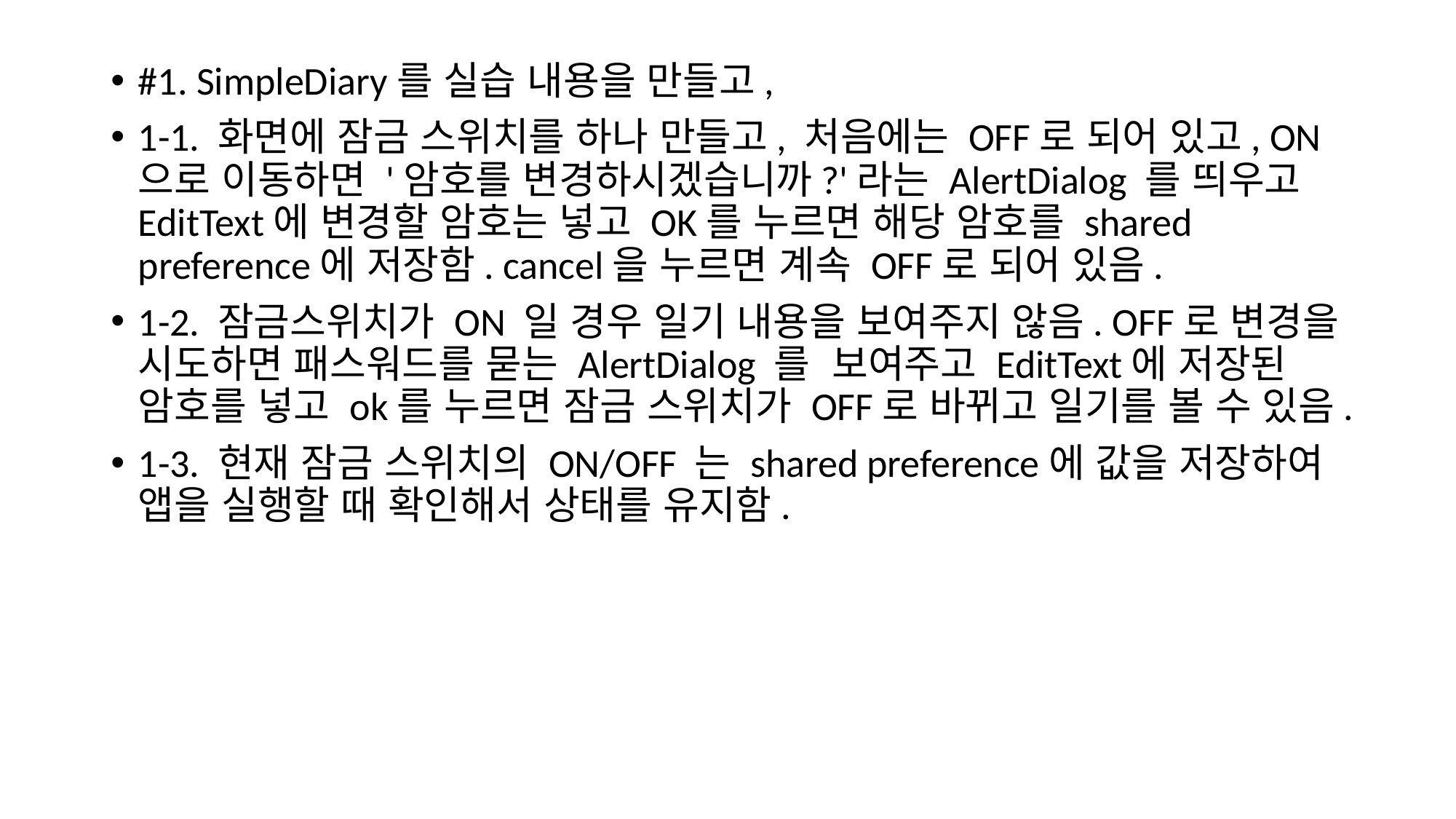

#1. SimpleDiary를 실습 내용을 만들고,
1-1. 화면에 잠금 스위치를 하나 만들고, 처음에는 OFF로 되어 있고, ON으로 이동하면 '암호를 변경하시겠습니까?'라는 AlertDialog 를 띄우고 EditText에 변경할 암호는 넣고 OK를 누르면 해당 암호를 shared preference에 저장함. cancel을 누르면 계속 OFF로 되어 있음.
1-2. 잠금스위치가 ON 일 경우 일기 내용을 보여주지 않음. OFF로 변경을 시도하면 패스워드를 묻는 AlertDialog 를  보여주고 EditText에 저장된 암호를 넣고 ok를 누르면 잠금 스위치가 OFF로 바뀌고 일기를 볼 수 있음.
1-3. 현재 잠금 스위치의 ON/OFF 는 shared preference에 값을 저장하여 앱을 실행할 때 확인해서 상태를 유지함.